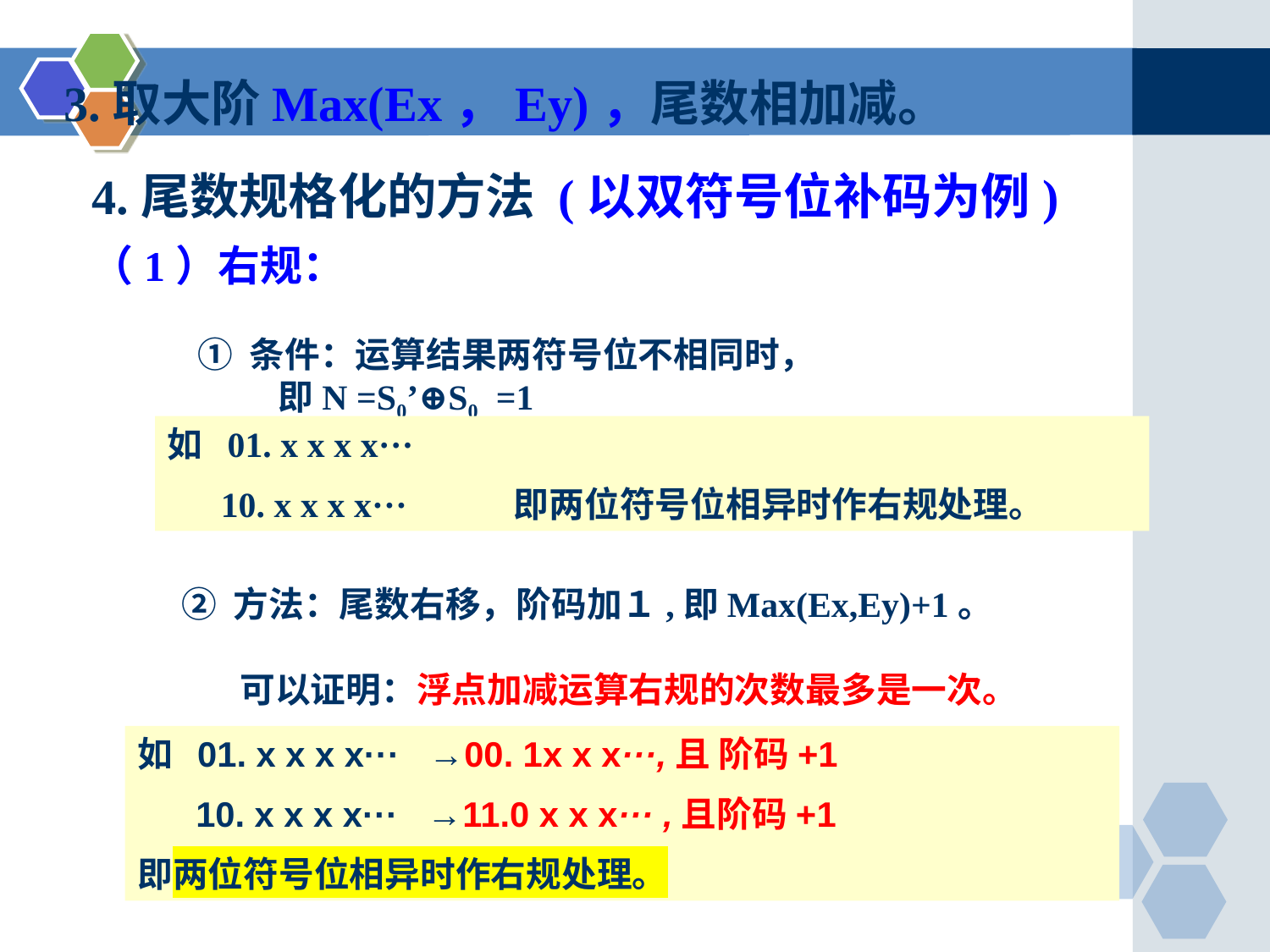

3.取大阶Max(Ex，Ey)，尾数相加减。
4.尾数规格化的方法 (以双符号位补码为例)
（1）右规：
① 条件：运算结果两符号位不相同时，
         即N =S0’⊕S0  =1
如  01. x x x x···
      10. x x x x···           即两位符号位相异时作右规处理。
② 方法：尾数右移，阶码加１,即Max(Ex,Ey)+1。
可以证明：浮点加减运算右规的次数最多是一次。
如  01. x x x x···   →00. 1x x x···,且 阶码+1
      10. x x x x···   →11.0 x x x··· ,且阶码+1
即两位符号位相异时作右规处理。